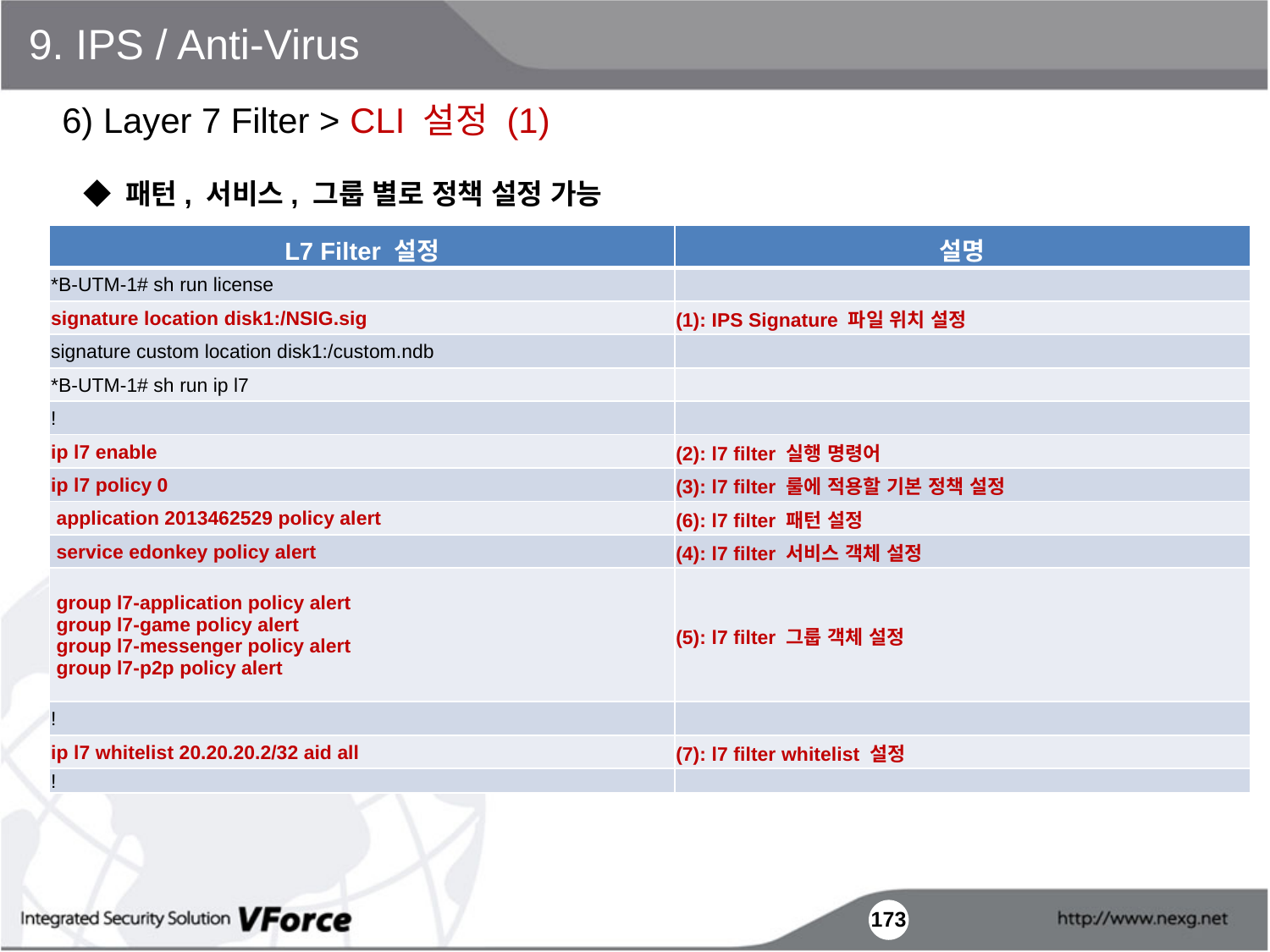

9. IPS / Anti-Virus
6) Layer 7 Filter > CLI 설정 (1)
◆ 패턴, 서비스, 그룹 별로 정책 설정 가능
| L7 Filter 설정 | 설명 |
| --- | --- |
| \*B-UTM-1# sh run license |  |
| signature location disk1:/NSIG.sig | (1): IPS Signature 파일 위치 설정 |
| signature custom location disk1:/custom.ndb |  |
| \*B-UTM-1# sh run ip l7 |  |
| ! |  |
| ip l7 enable | (2): l7 filter 실행 명령어 |
| ip l7 policy 0 | (3): l7 filter 룰에 적용할 기본 정책 설정 |
| application 2013462529 policy alert | (6): l7 filter 패턴 설정 |
| service edonkey policy alert | (4): l7 filter 서비스 객체 설정 |
| group l7-application policy alert group l7-game policy alert group l7-messenger policy alert group l7-p2p policy alert | (5): l7 filter 그룹 객체 설정 |
| ! |  |
| ip l7 whitelist 20.20.20.2/32 aid all | (7): l7 filter whitelist 설정 |
| ! |  |